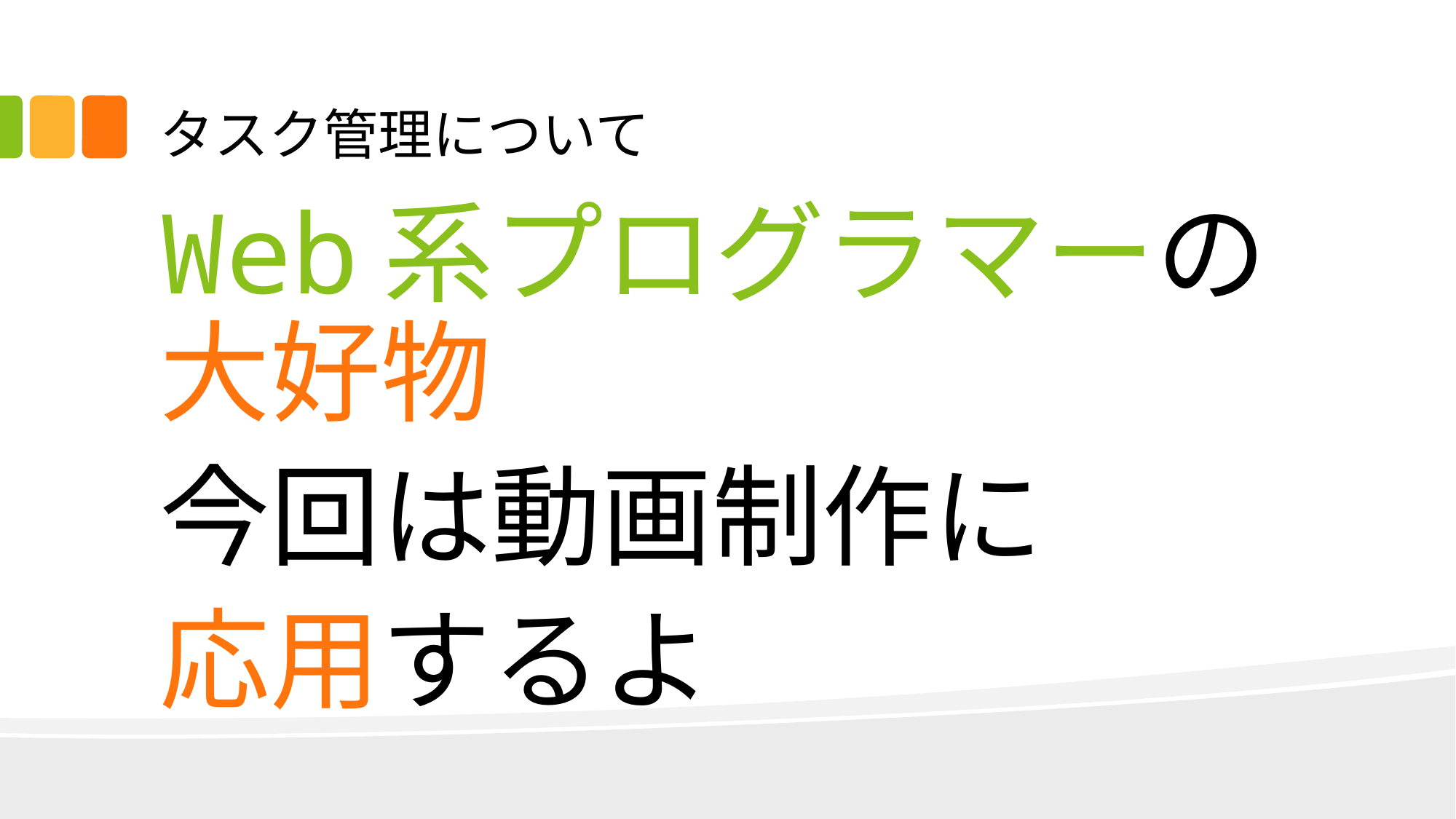

# タスク管理について
Web系プログラマーの大好物
今回は動画制作に
応用するよ